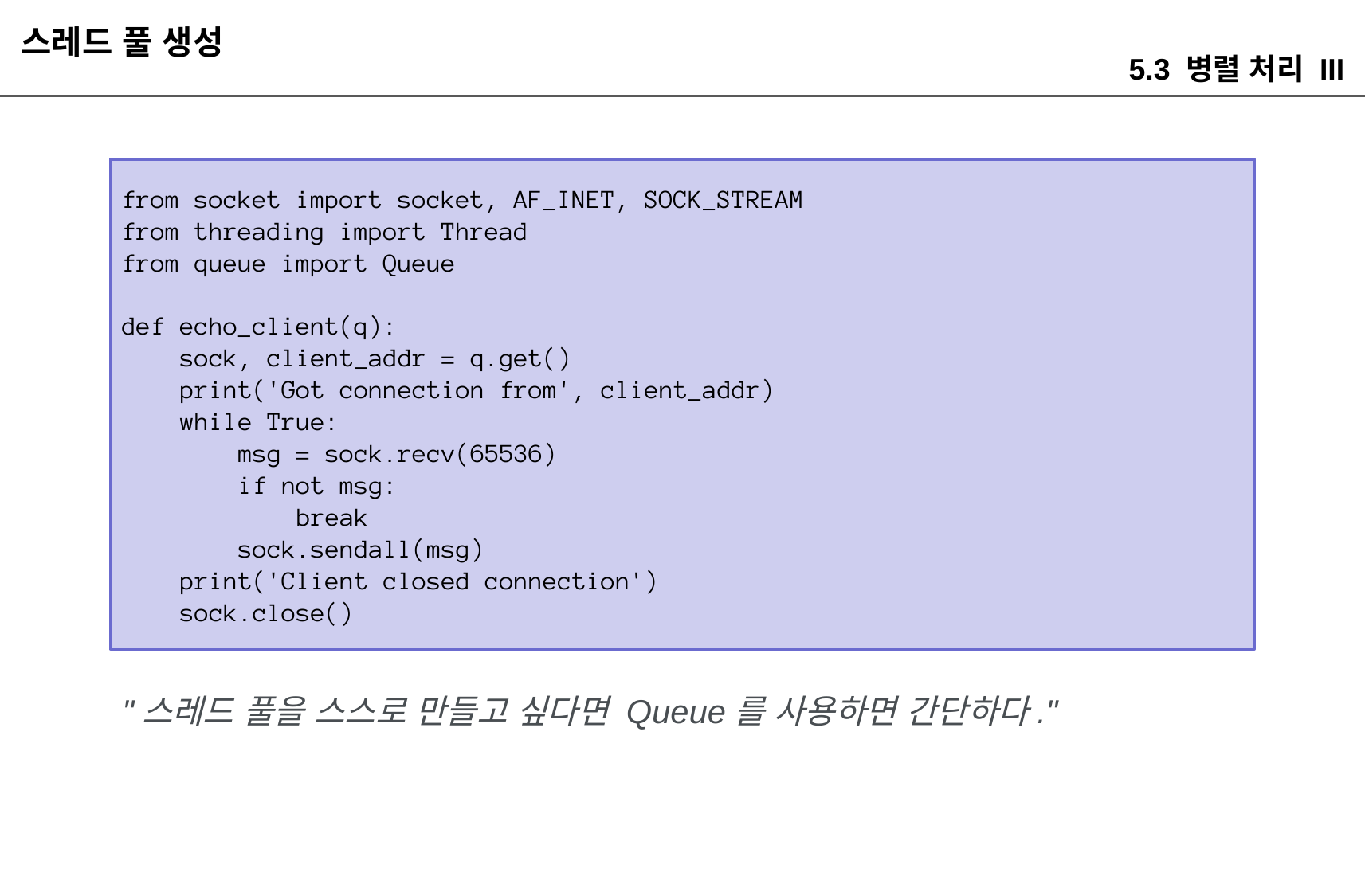

스레드 풀 생성
5.3 병렬 처리 III
from socket import socket, AF_INET, SOCK_STREAM
from threading import Thread
from queue import Queue

def echo_client(q):
    sock, client_addr = q.get()
    print('Got connection from', client_addr)
    while True:
        msg = sock.recv(65536)
        if not msg:
            break
        sock.sendall(msg)
    print('Client closed connection')
    sock.close()
"스레드 풀을 스스로 만들고 싶다면 Queue를 사용하면 간단하다."